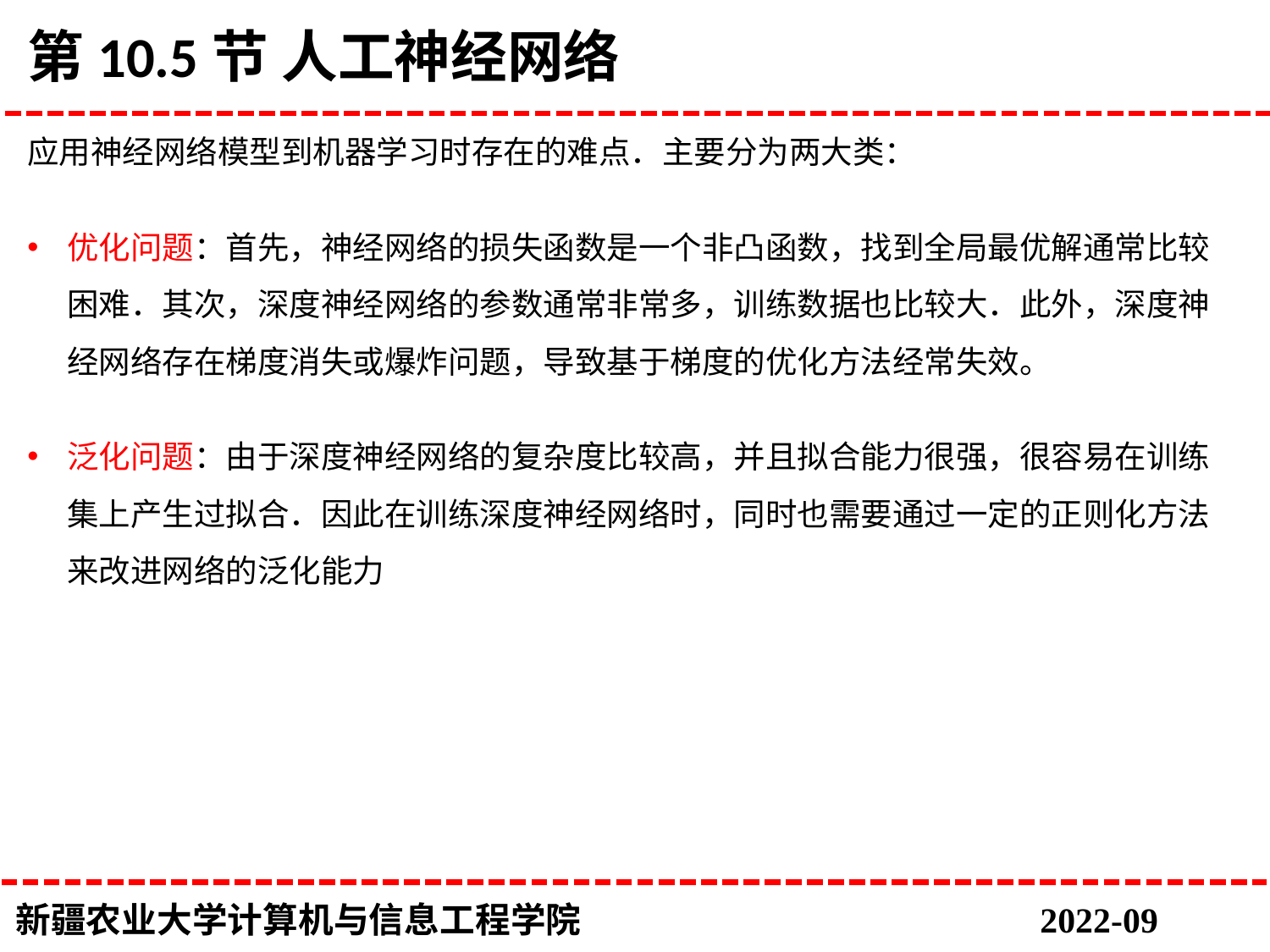

# 第10.5节 人工神经网络
应用神经网络模型到机器学习时存在的难点．主要分为两大类：

优化问题：首先，神经网络的损失函数是一个非凸函数，找到全局最优解通常比较困难．其次，深度神经网络的参数通常非常多，训练数据也比较大．此外，深度神经网络存在梯度消失或爆炸问题，导致基于梯度的优化方法经常失效。

泛化问题：由于深度神经网络的复杂度比较高，并且拟合能力很强，很容易在训练集上产生过拟合．因此在训练深度神经网络时，同时也需要通过一定的正则化方法来改进网络的泛化能力